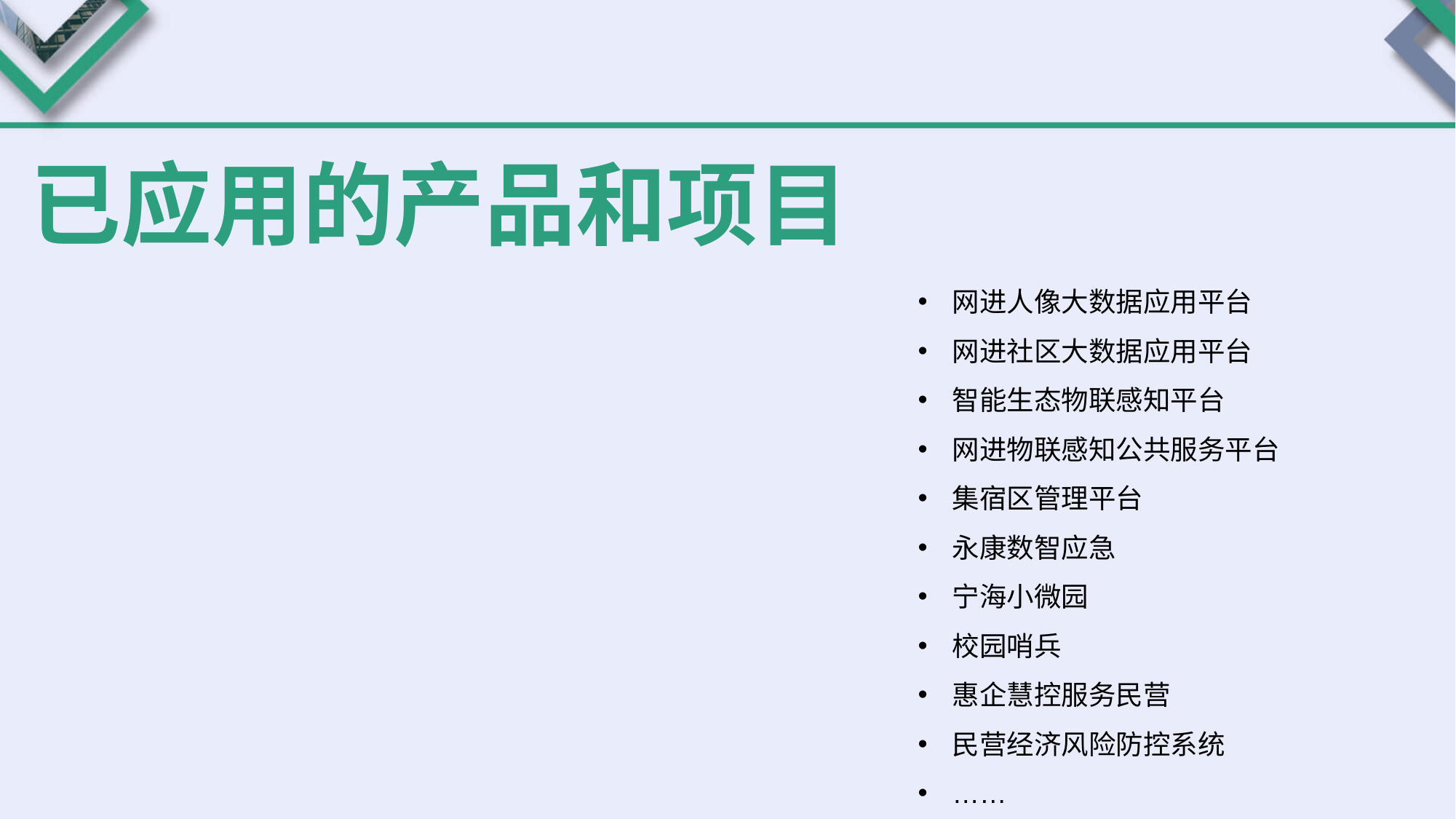

已应用的产品和项目
网进人像大数据应用平台
网进社区大数据应用平台
智能生态物联感知平台
网进物联感知公共服务平台
集宿区管理平台
永康数智应急
宁海小微园
校园哨兵
惠企慧控服务民营
民营经济风险防控系统
……